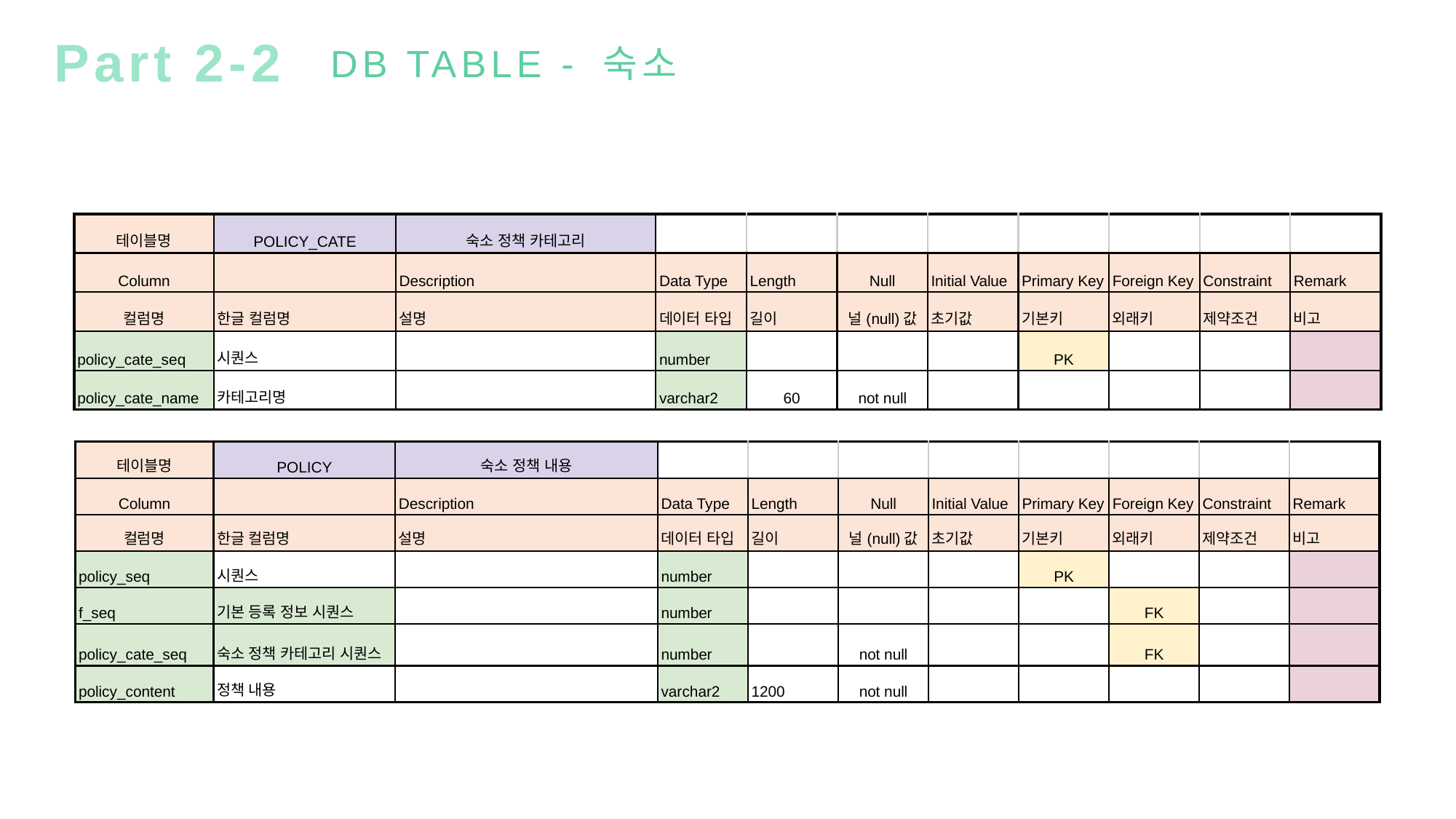

Part 2-2
DB TABLE - 숙소
| 테이블명 | POLICY\_CATE | 숙소 정책 카테고리 |  |  |  |  |  |  |  |  |
| --- | --- | --- | --- | --- | --- | --- | --- | --- | --- | --- |
| Column |  | Description | Data Type | Length | Null | Initial Value | Primary Key | Foreign Key | Constraint | Remark |
| 컬럼명 | 한글 컬럼명 | 설명 | 데이터 타입 | 길이 | 널(null)값 | 초기값 | 기본키 | 외래키 | 제약조건 | 비고 |
| policy\_cate\_seq | 시퀀스 |  | number |  |  |  | PK |  |  |  |
| policy\_cate\_name | 카테고리명 |  | varchar2 | 60 | not null |  |  |  |  |  |
| 테이블명 | POLICY | 숙소 정책 내용 |  |  |  |  |  |  |  |  |
| --- | --- | --- | --- | --- | --- | --- | --- | --- | --- | --- |
| Column |  | Description | Data Type | Length | Null | Initial Value | Primary Key | Foreign Key | Constraint | Remark |
| 컬럼명 | 한글 컬럼명 | 설명 | 데이터 타입 | 길이 | 널(null)값 | 초기값 | 기본키 | 외래키 | 제약조건 | 비고 |
| policy\_seq | 시퀀스 |  | number |  |  |  | PK |  |  |  |
| f\_seq | 기본 등록 정보 시퀀스 |  | number |  |  |  |  | FK |  |  |
| policy\_cate\_seq | 숙소 정책 카테고리 시퀀스 |  | number |  | not null |  |  | FK |  |  |
| policy\_content | 정책 내용 |  | varchar2 | 1200 | not null |  |  |  |  |  |